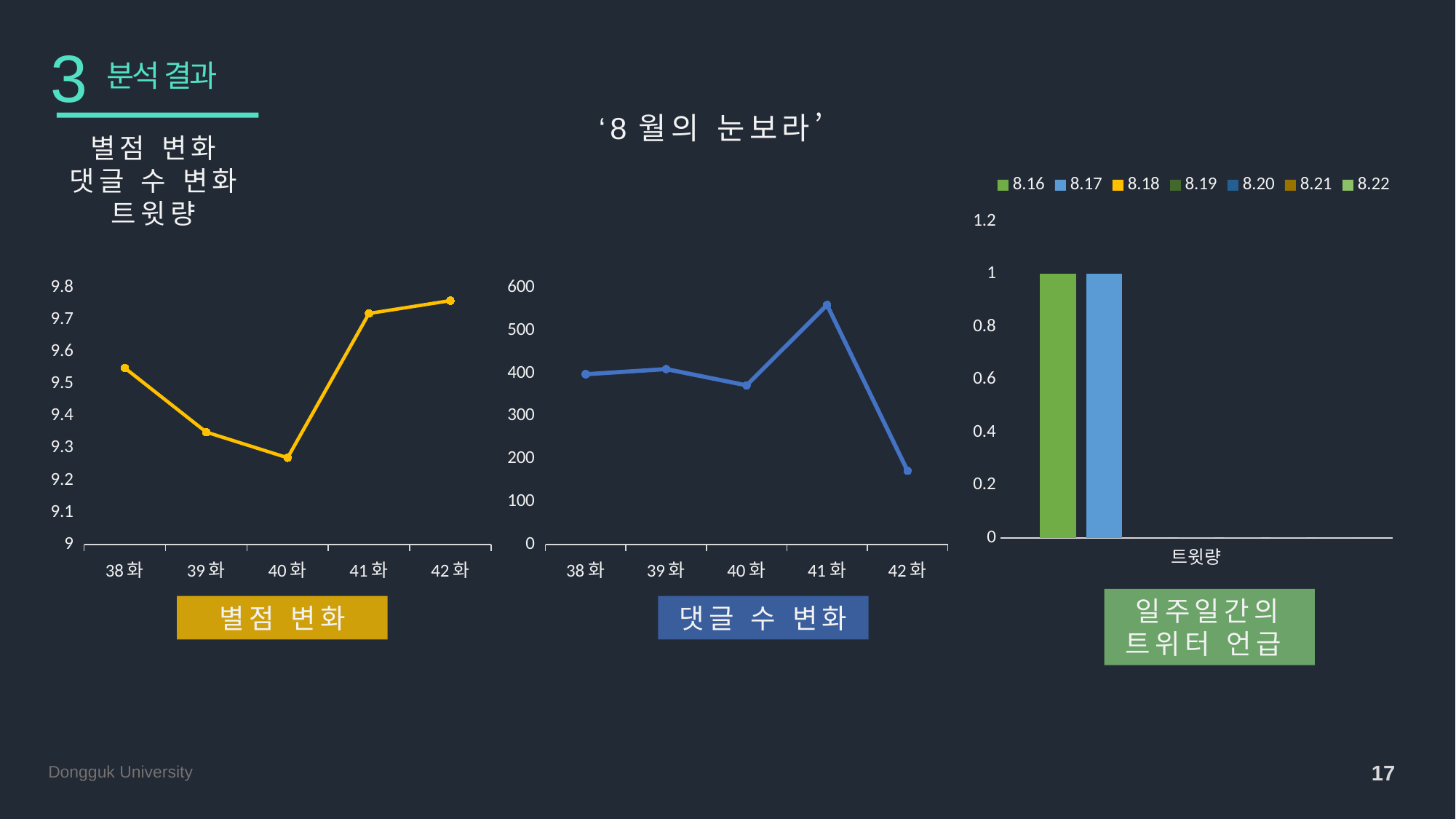

3
분석 결과
‘8월의 눈보라’

별점 변화
댓글 수 변화
트윗량

### Chart

| Category | 8.16 | 8.17 | 8.18 | 8.19 | 8.20 | 8.21 | 8.22 |
|---|---|---|---|---|---|---|---|
| 트윗량 | 1.0 | 1.0 | 0.0 | 0.0 | 0.0 | 0.0 | 0.0 |

### Chart

| Category | 별점 |
|---|---|
| 38화 | 398.0 |
| 39화 | 410.0 |
| 40화 | 372.0 |
| 41화 | 560.0 |
| 42화 | 172.0 |

### Chart

| Category | 별점 |
|---|---|
| 38화 | 9.55 |
| 39화 | 9.35 |
| 40화 | 9.27 |
| 41화 | 9.72 |
| 42화 | 9.76 |
일주일간의 트위터 언급
별점 변화
댓글 수 변화
17
Dongguk University